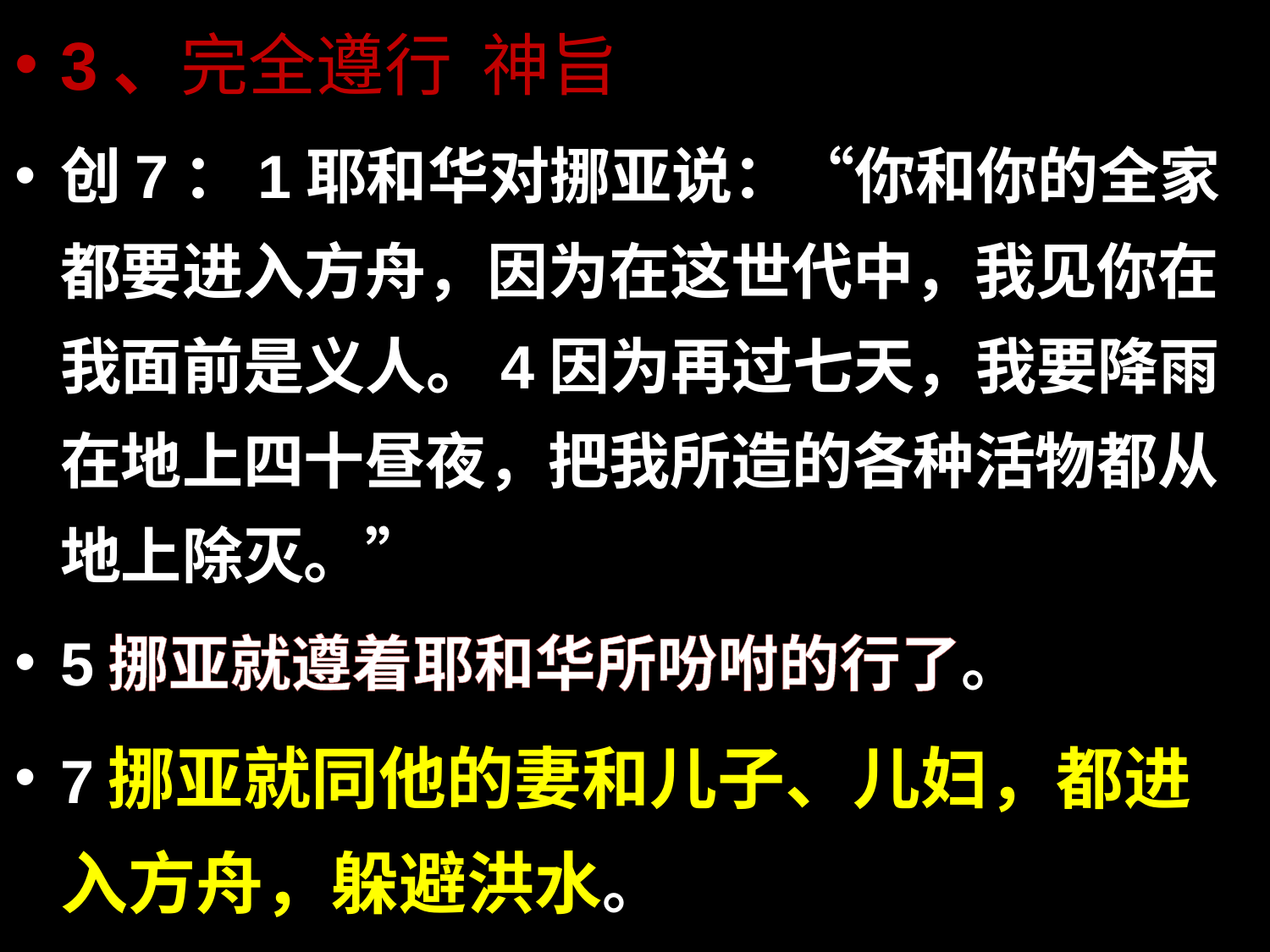

3、完全遵行  神旨
创7：1耶和华对挪亚说：“你和你的全家都要进入方舟，因为在这世代中，我见你在我面前是义人。4因为再过七天，我要降雨在地上四十昼夜，把我所造的各种活物都从地上除灭。”
5挪亚就遵着耶和华所吩咐的行了。
7挪亚就同他的妻和儿子、儿妇，都进入方舟，躲避洪水。
18